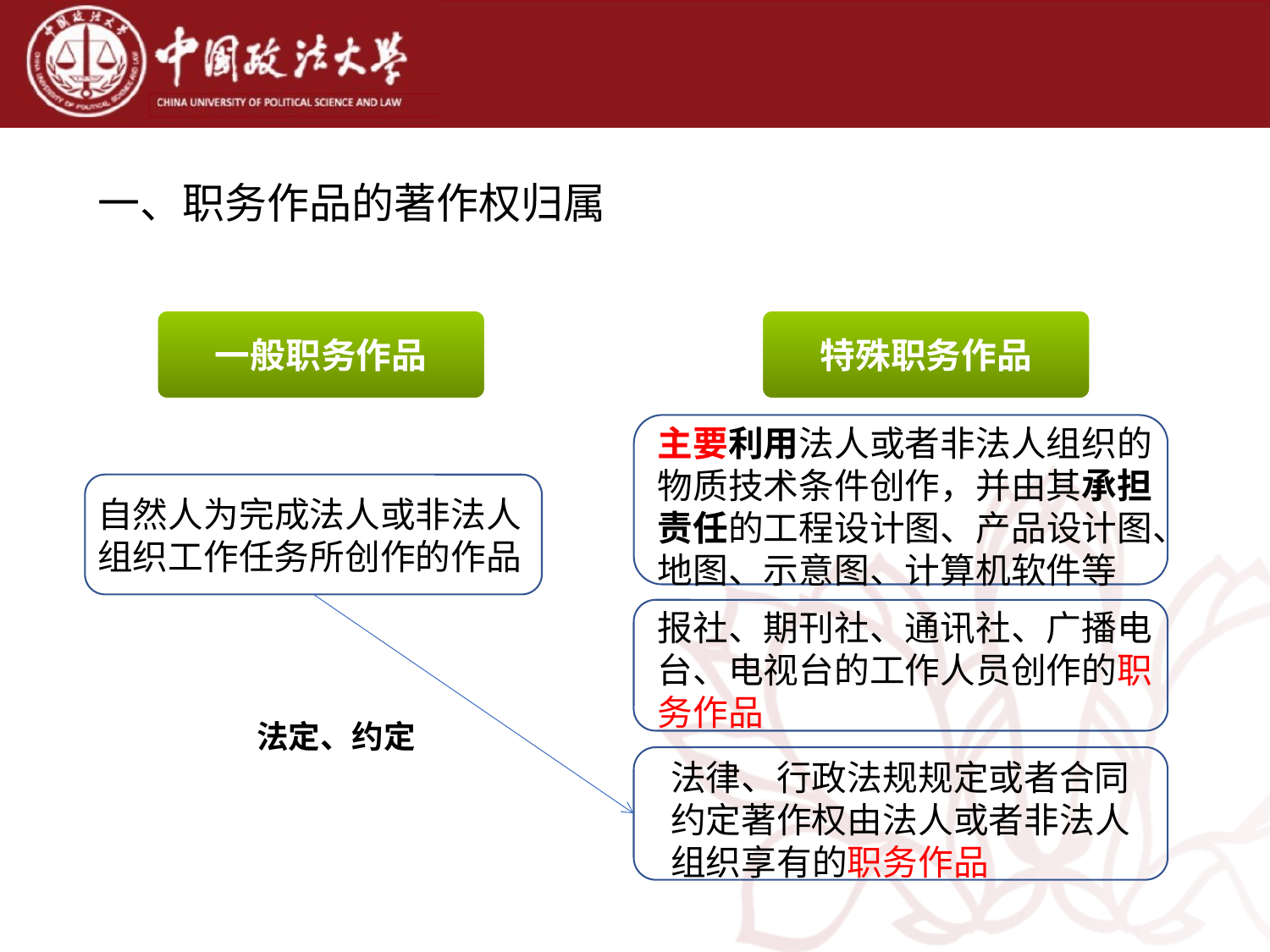

一、职务作品的著作权归属
特殊职务作品
一般职务作品
主要利用法人或者非法人组织的物质技术条件创作，并由其承担责任的工程设计图、产品设计图、地图、示意图、计算机软件等

自然人为完成法人或非法人组织工作任务所创作的作品

报社、期刊社、通讯社、广播电台、电视台的工作人员创作的职务作品
法定、约定

法律、行政法规规定或者合同约定著作权由法人或者非法人组织享有的职务作品